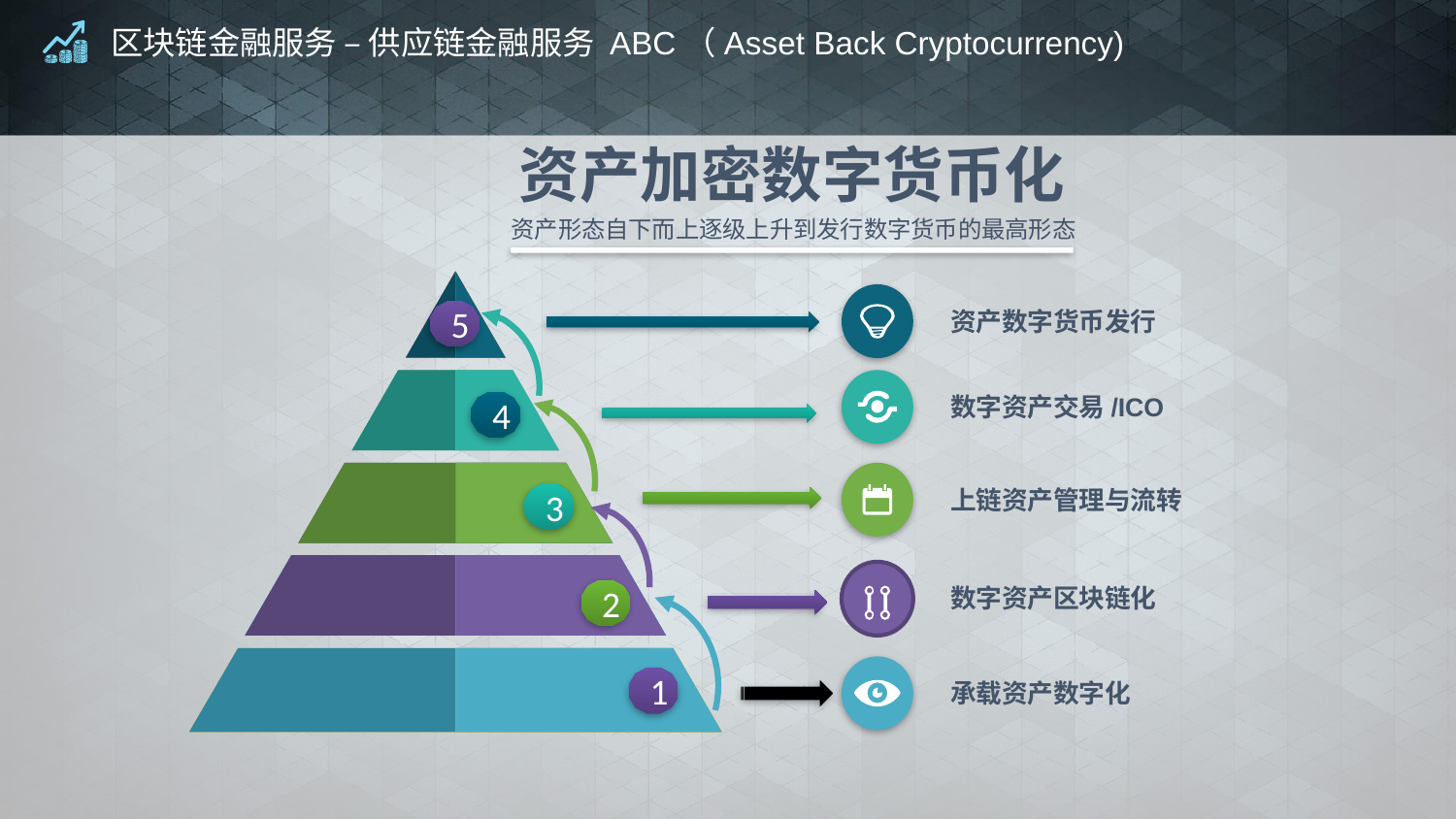

# 区块链金融服务 – 供应链金融服务 ABC（Asset Back Cryptocurrency)

资产加密数字货币化
资产形态自下而上逐级上升到发行数字货币的最高形态

资产数字货币发行
5

数字资产交易/ICO

4

上链资产管理与流转
3

数字资产区块链化
2

1
承载资产数字化